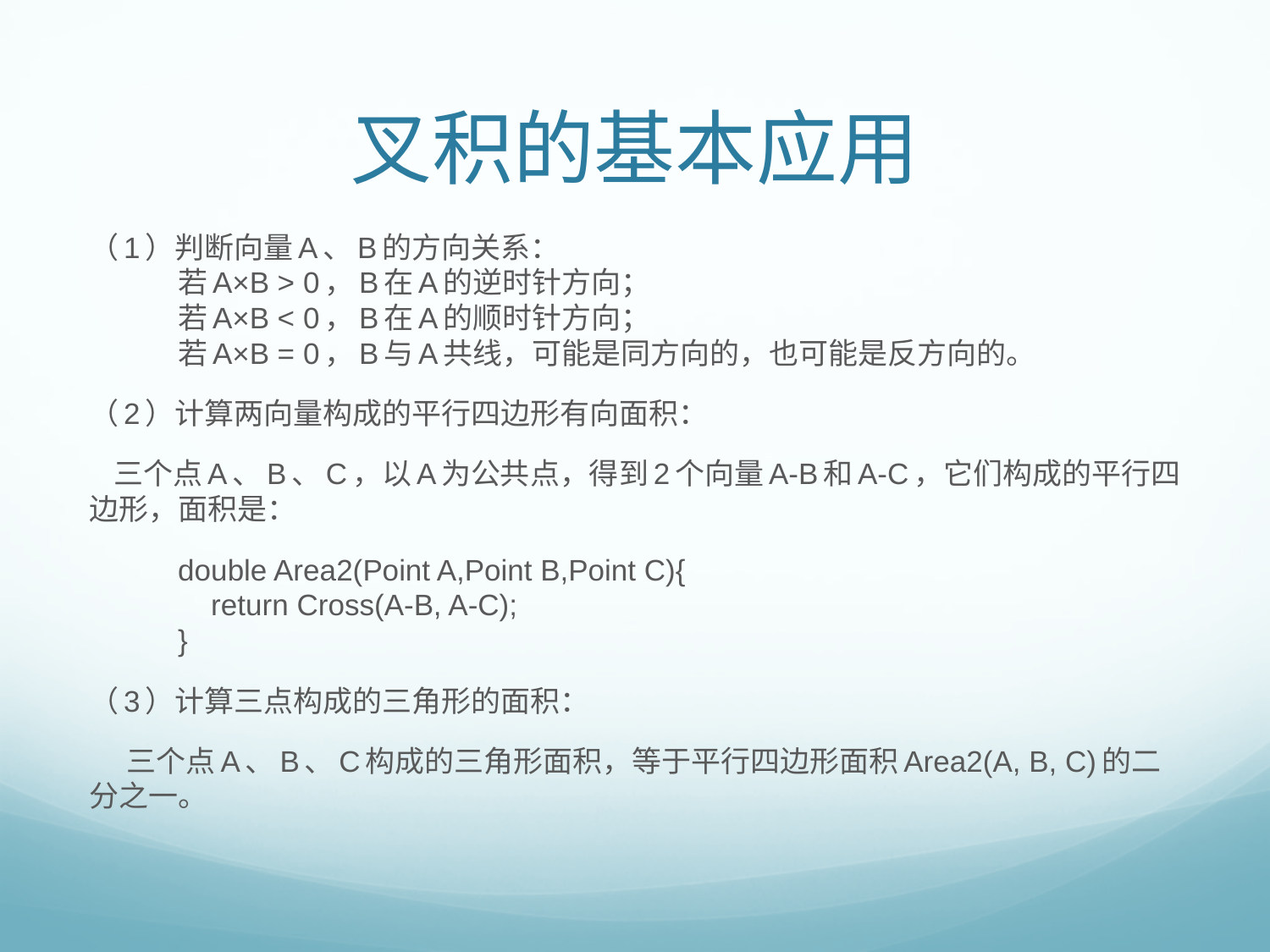

# 叉积的基本应用
（1）判断向量A、B的方向关系：
	若A×B > 0，B在A的逆时针方向；
	若A×B < 0，B在A的顺时针方向；
	若A×B = 0，B与A共线，可能是同方向的，也可能是反方向的。
（2）计算两向量构成的平行四边形有向面积：
   三个点A、B、C，以A为公共点，得到2个向量A-B和A-C，它们构成的平行四边形，面积是：
	double Area2(Point A,Point B,Point C){
	    return Cross(A-B, A-C);
	}
（3）计算三点构成的三角形的面积：
     三个点A、B、C构成的三角形面积，等于平行四边形面积Area2(A, B, C)的二分之一。